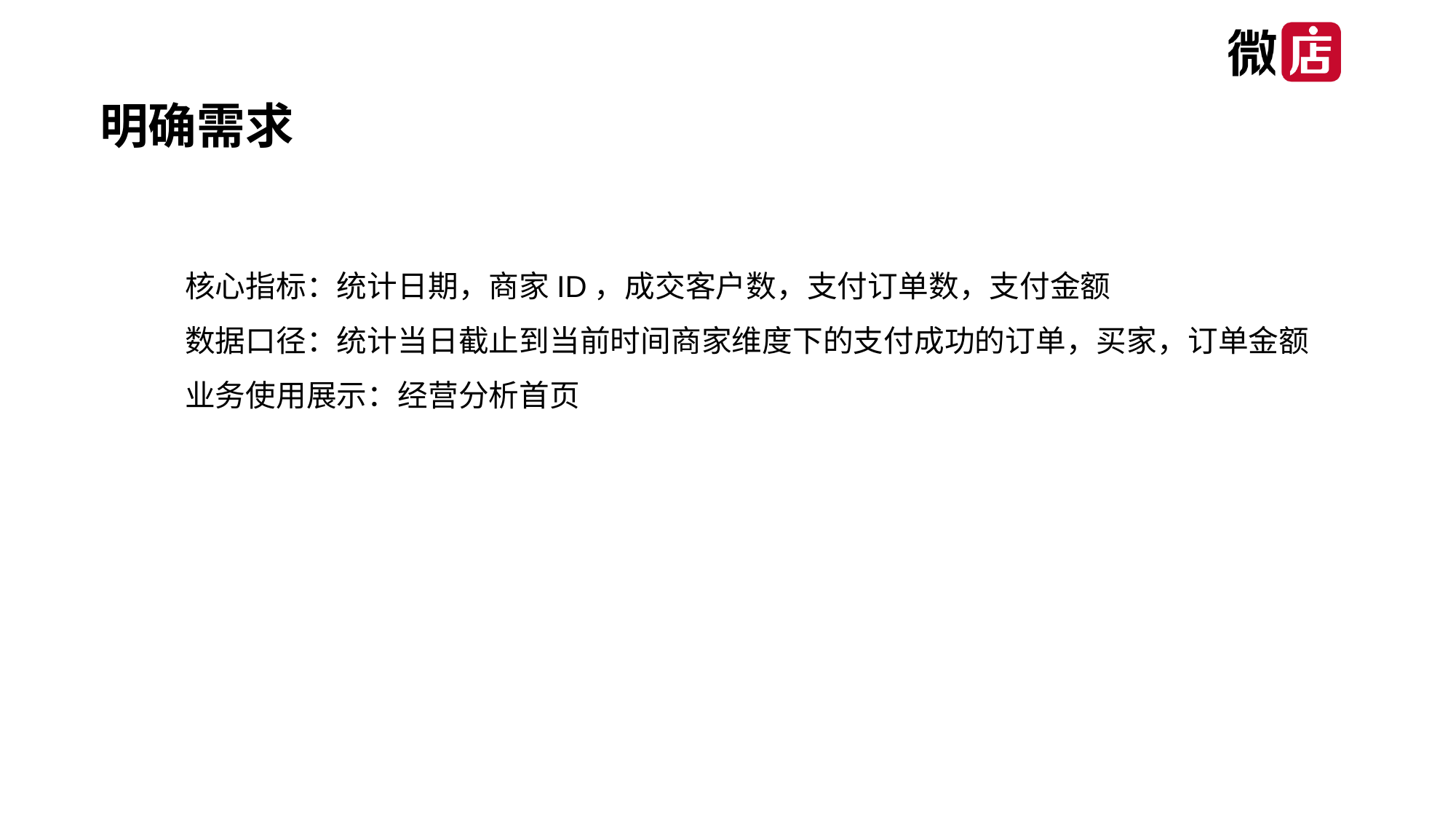

明确需求

核心指标：统计日期，商家ID，成交客户数，支付订单数，支付金额
数据口径：统计当日截止到当前时间商家维度下的支付成功的订单，买家，订单金额
业务使用展示：经营分析首页